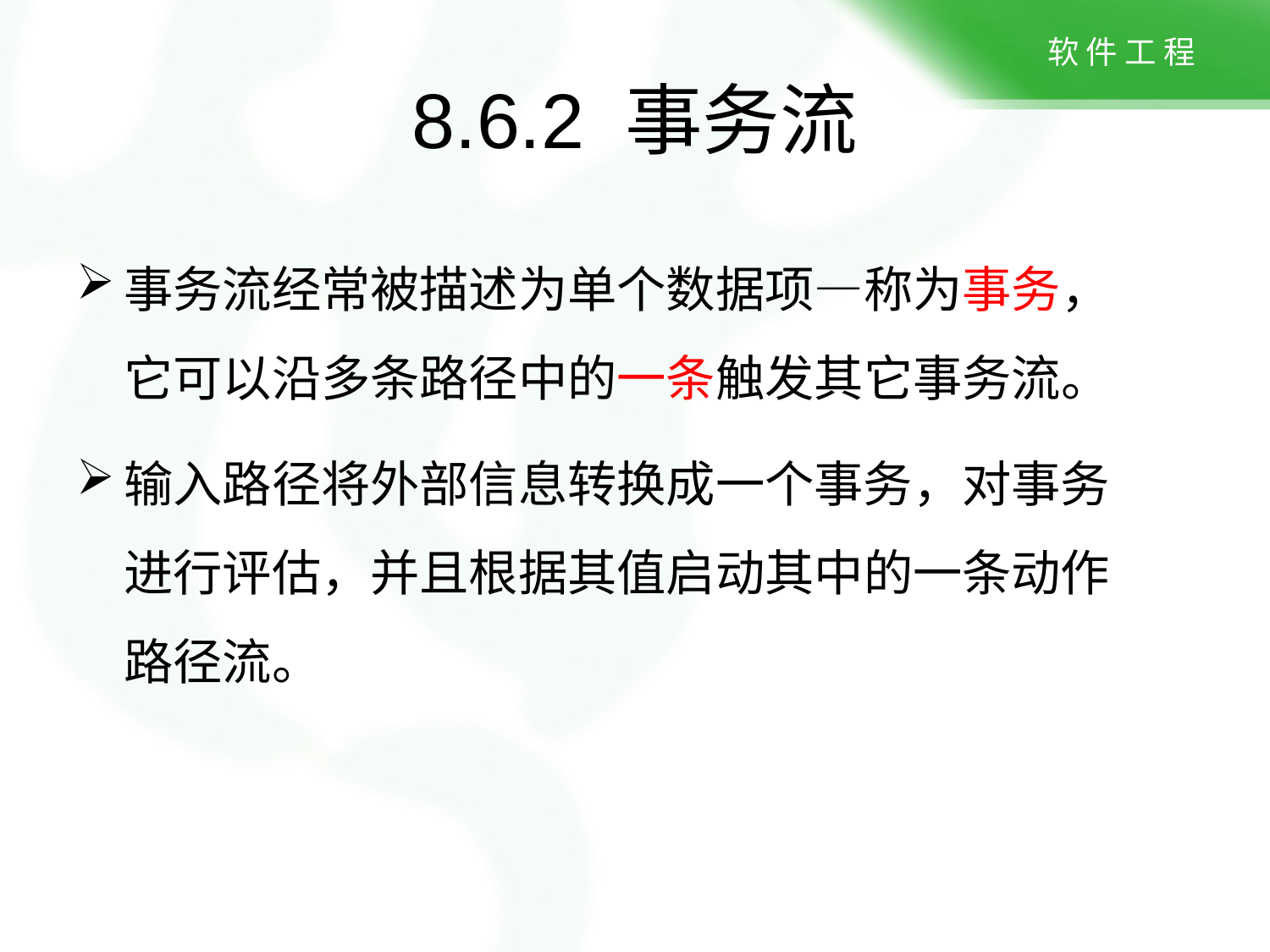

8.6.2 事务流
事务流经常被描述为单个数据项—称为事务，它可以沿多条路径中的一条触发其它事务流。
输入路径将外部信息转换成一个事务，对事务进行评估，并且根据其值启动其中的一条动作路径流。